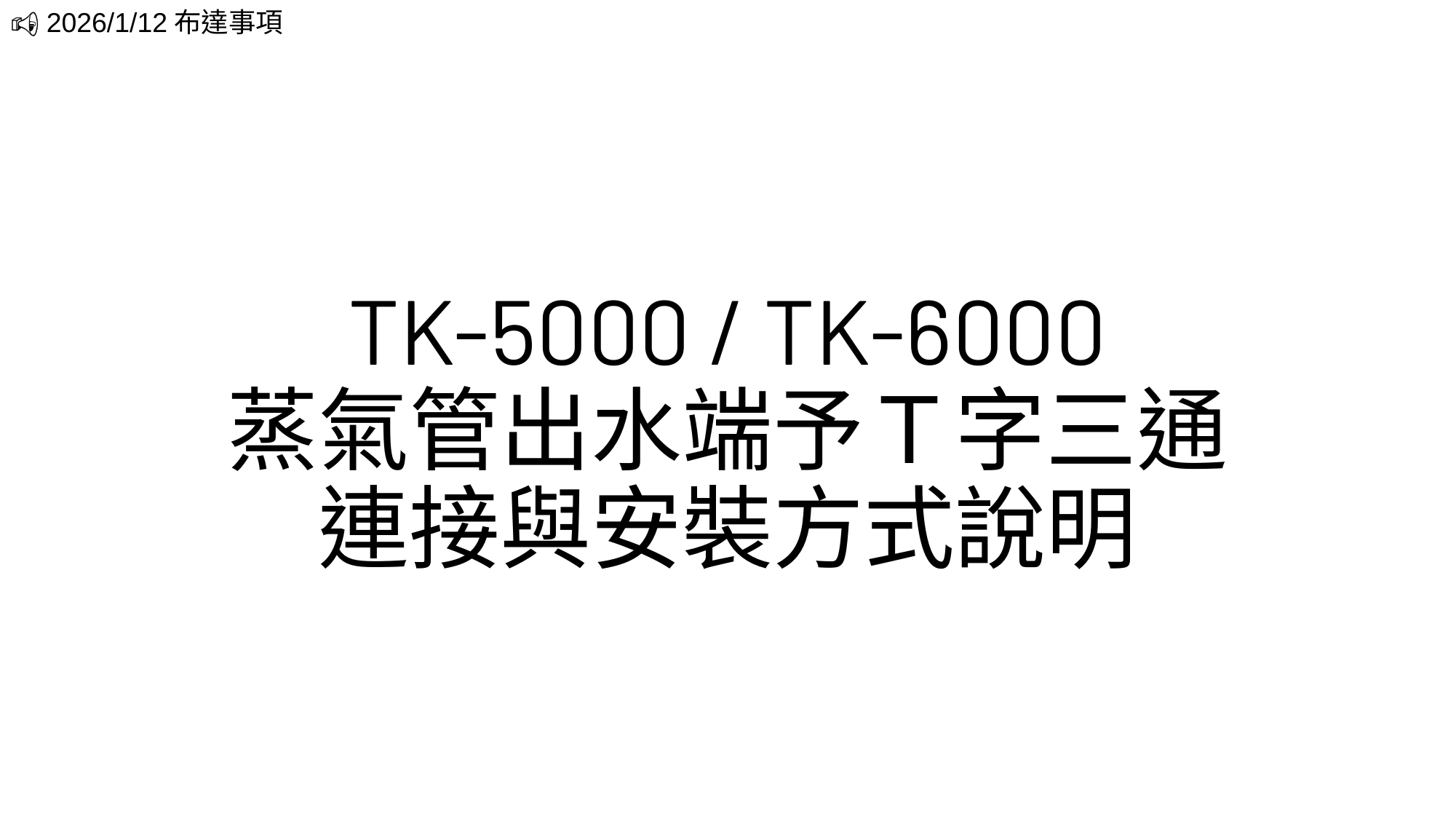

📢 2026/1/12布達事項
# TK-5000 / TK-6000 蒸氣管出水端予Ｔ字三通連接與安裝方式說明